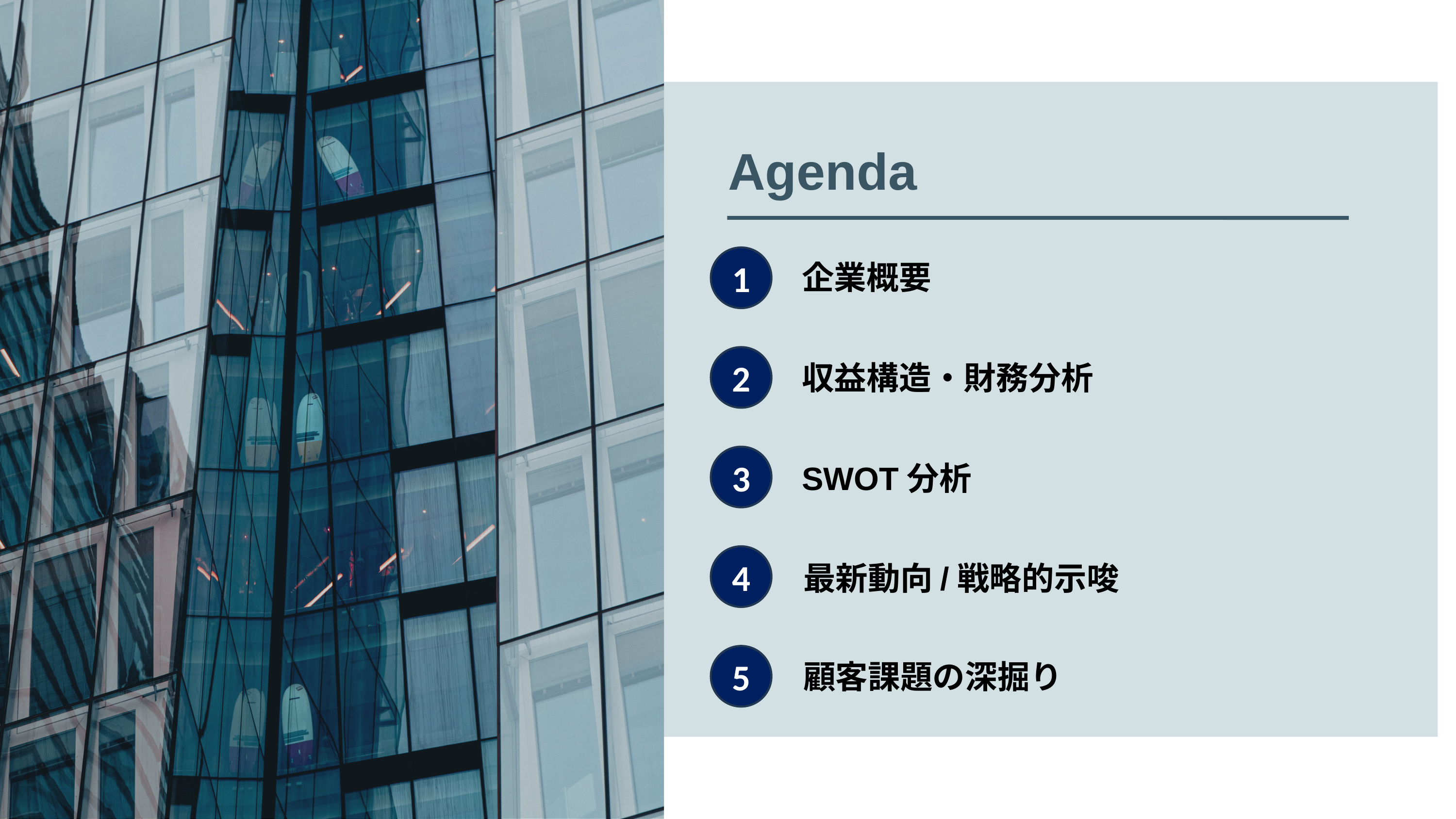

Agenda

1
企業概要
2
収益構造・財務分析
3
SWOT分析
4
最新動向/戦略的示唆
5
顧客課題の深掘り